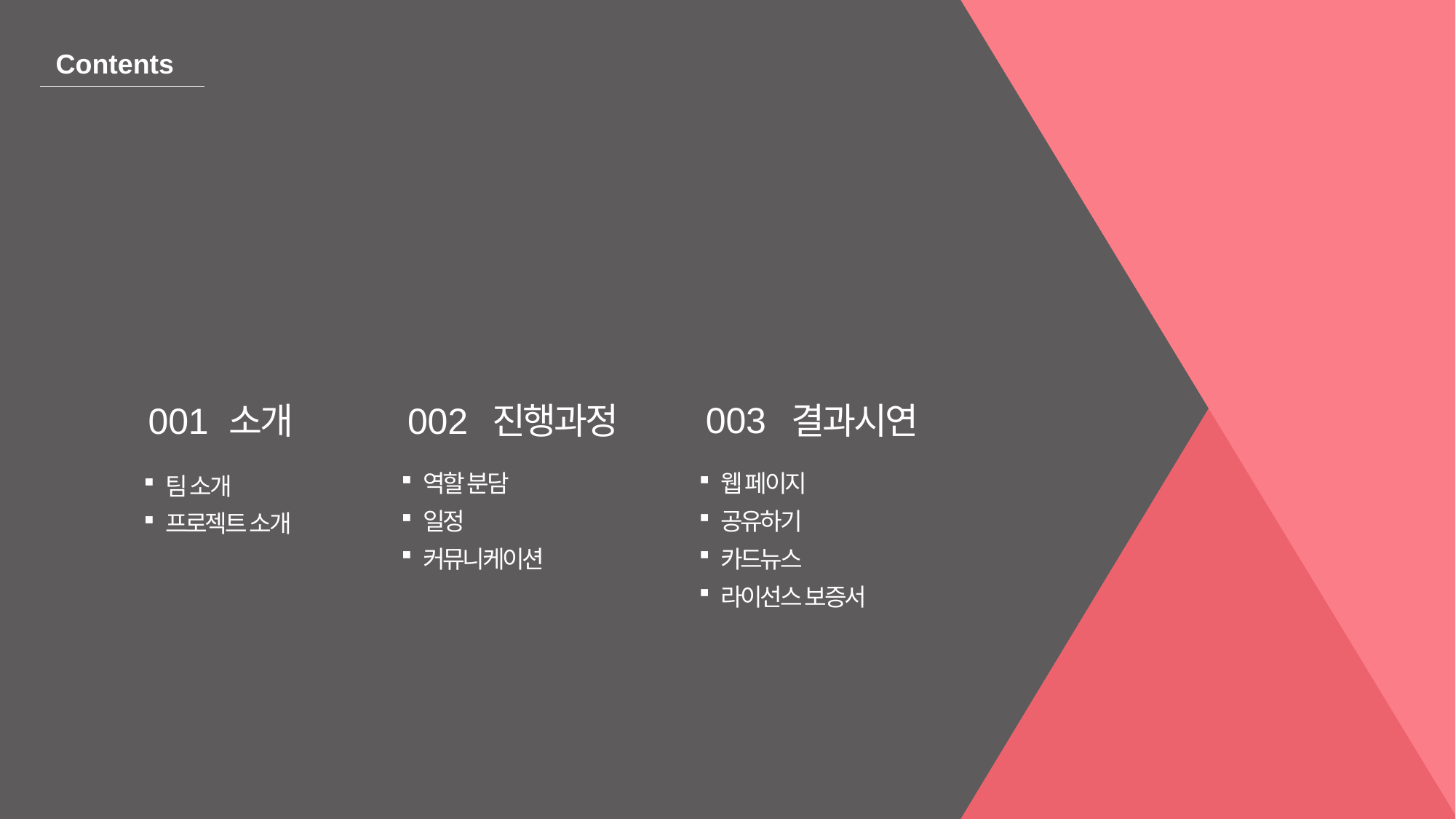

Contents
003
 결과시연
001
 소개
002
 진행과정
역할 분담
일정
커뮤니케이션
웹 페이지
공유하기
카드뉴스
라이선스 보증서
팀 소개
프로젝트 소개